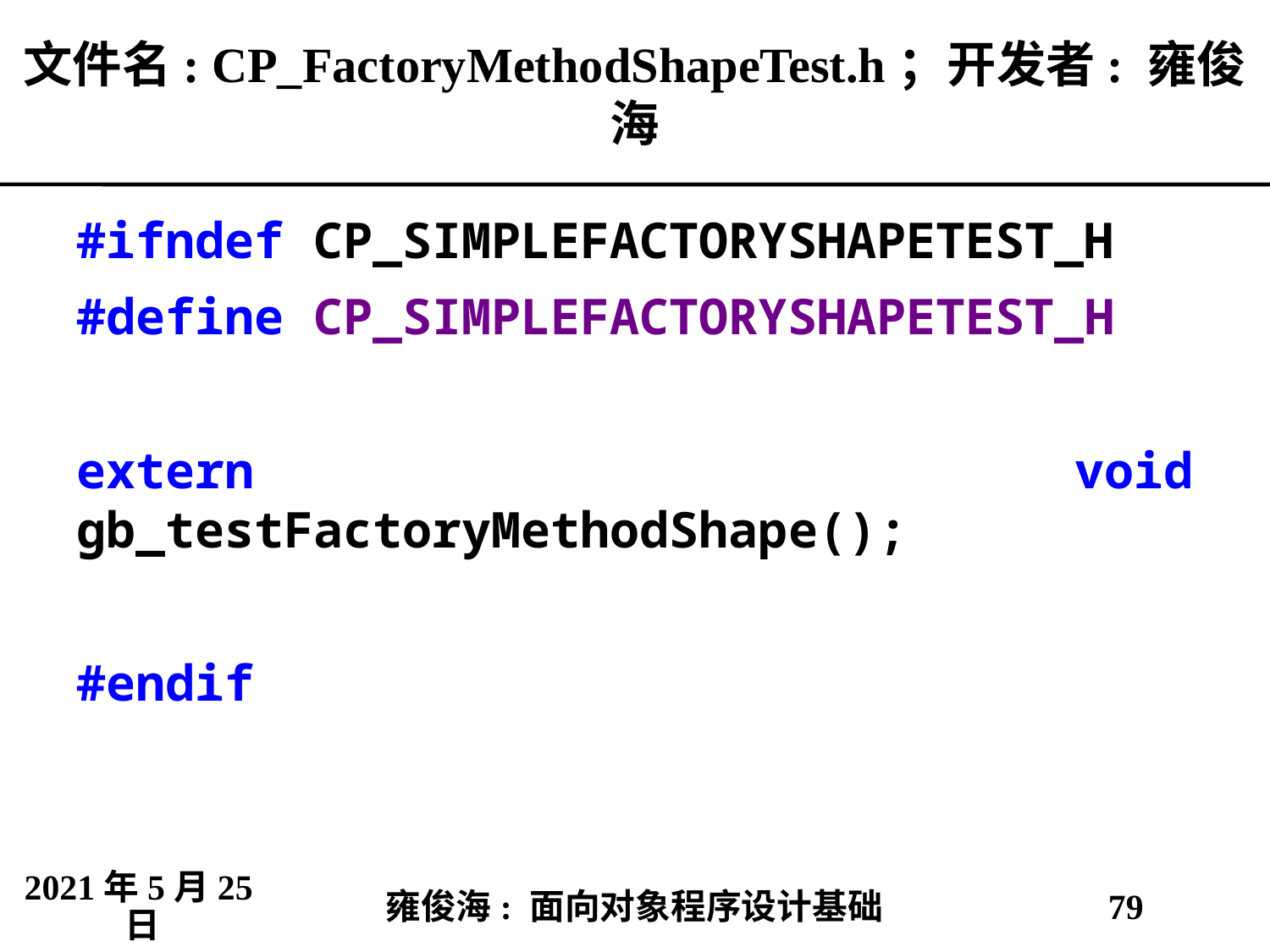

# 文件名: CP_FactoryMethodShapeTest.h；开发者: 雍俊海

#ifndef CP_SIMPLEFACTORYSHAPETEST_H
#define CP_SIMPLEFACTORYSHAPETEST_H

extern void gb_testFactoryMethodShape();

#endif
2021年5月25日
雍俊海: 面向对象程序设计基础
79